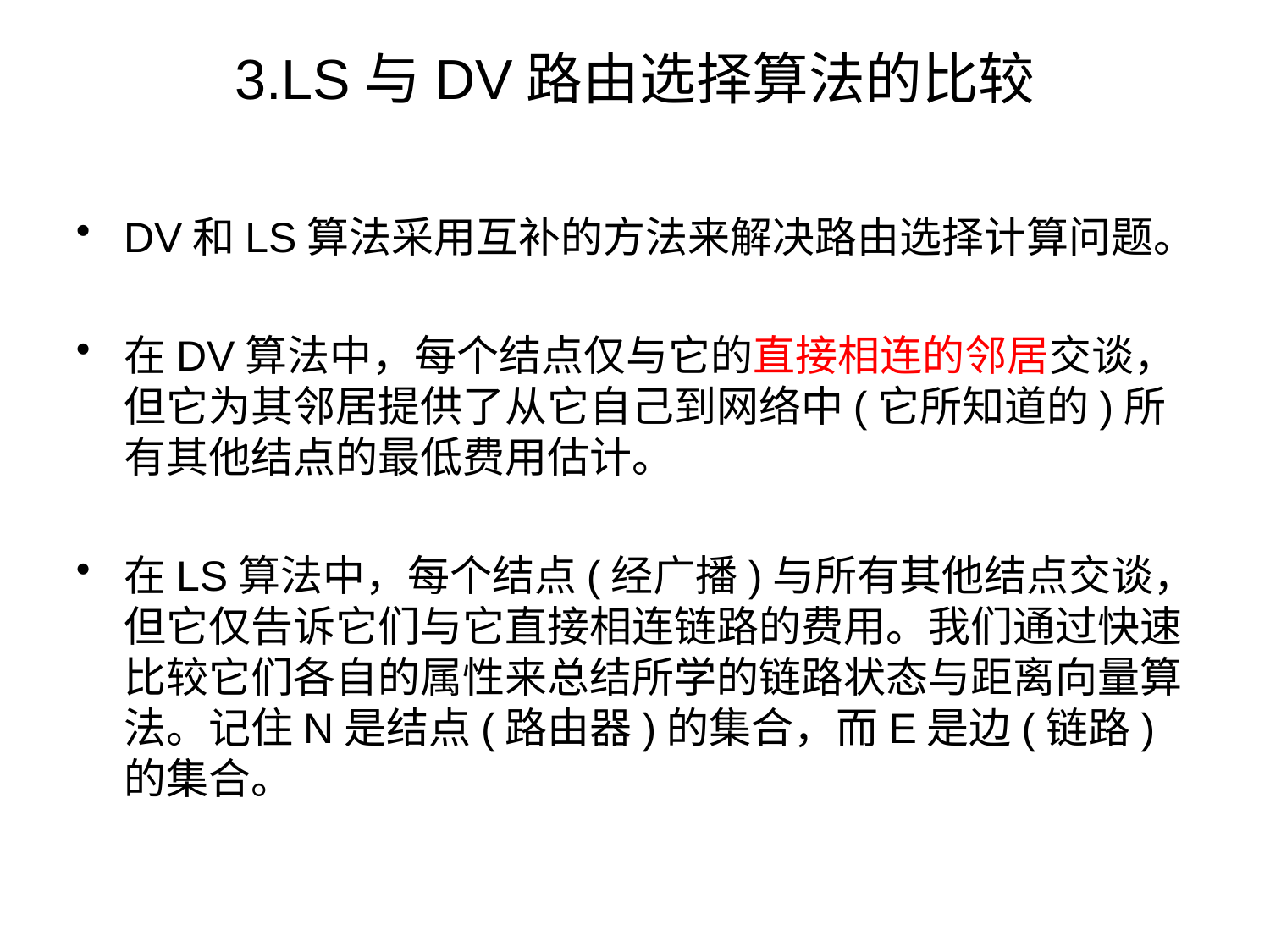

# 3.LS与DV路由选择算法的比较

DV和LS算法采用互补的方法来解决路由选择计算问题。

在DV算法中，每个结点仅与它的直接相连的邻居交谈，但它为其邻居提供了从它自己到网络中(它所知道的)所有其他结点的最低费用估计。

在LS算法中，每个结点(经广播)与所有其他结点交谈，但它仅告诉它们与它直接相连链路的费用。我们通过快速比较它们各自的属性来总结所学的链路状态与距离向量算法。记住N是结点(路由器)的集合，而E是边(链路)的集合。